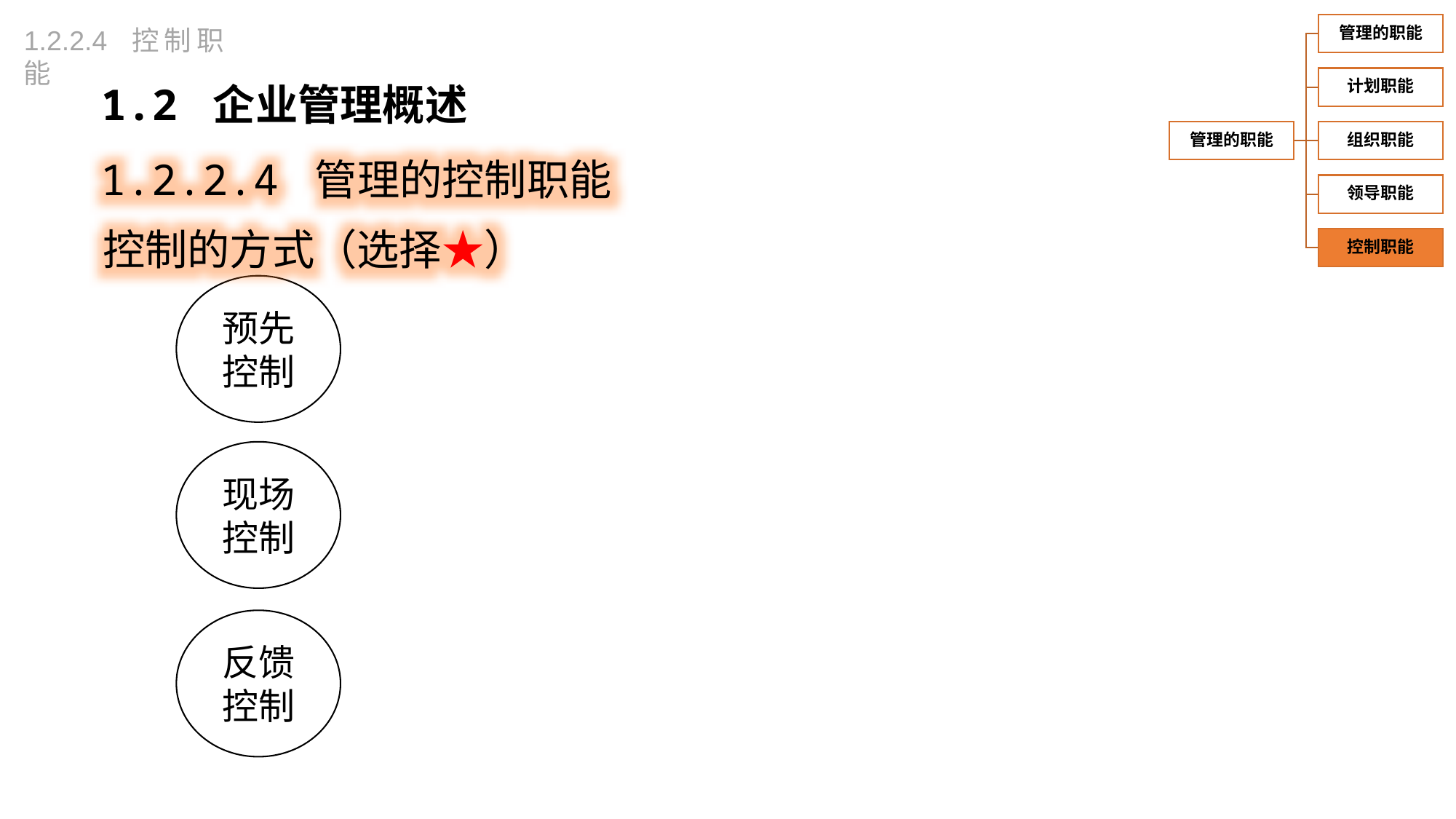

管理的职能
管理的职能
计划职能
组织职能
领导职能
控制职能
1.2.2.4 控制职能
1.2 企业管理概述
1.2.2.4 管理的控制职能
控制的方式（选择★）
预先控制
现场控制
反馈控制